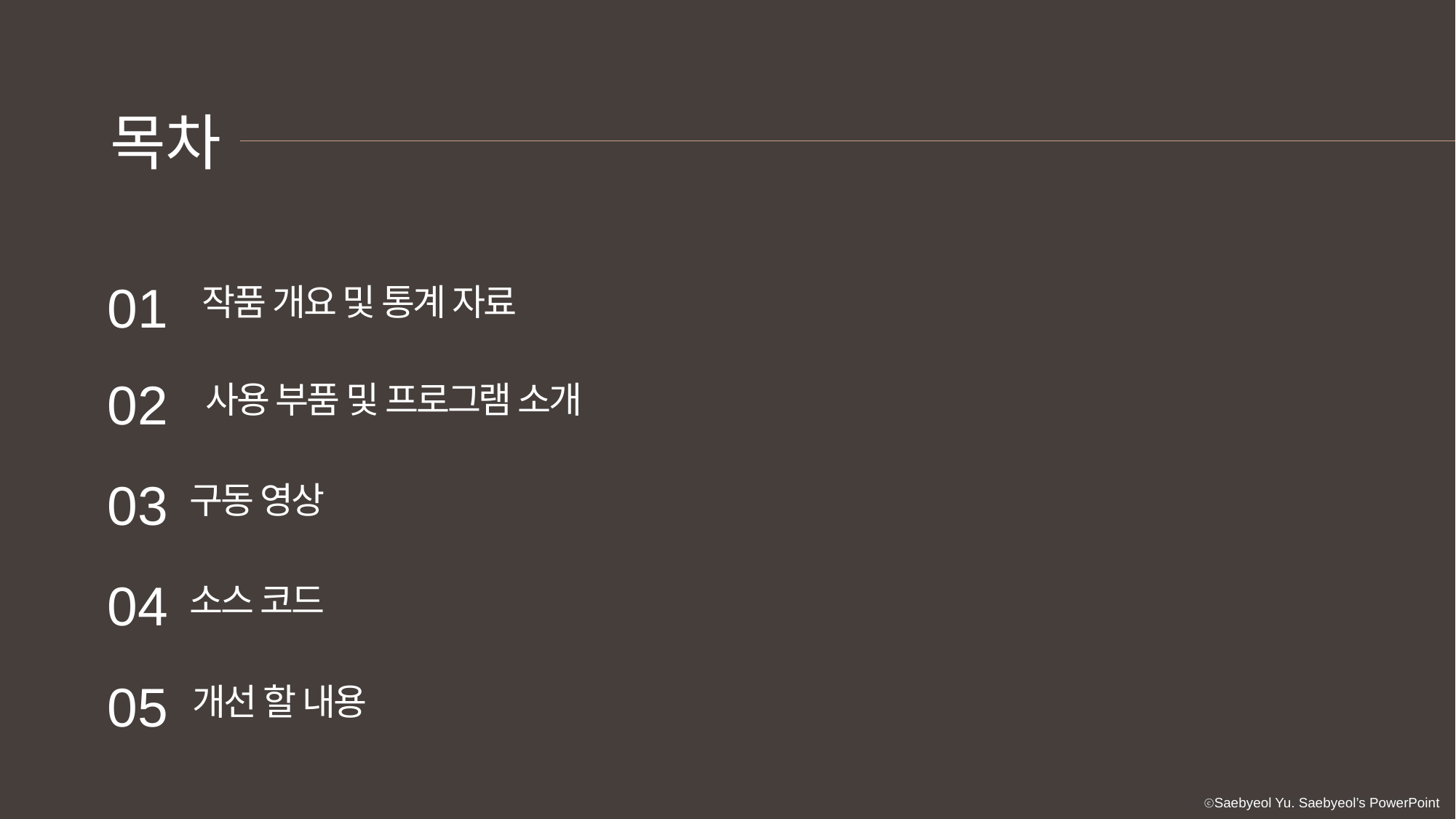

목차
01
 작품 개요 및 통계 자료
02
 사용 부품 및 프로그램 소개
03
 구동 영상
04
 소스 코드
05
 개선 할 내용
ⓒSaebyeol Yu. Saebyeol’s PowerPoint